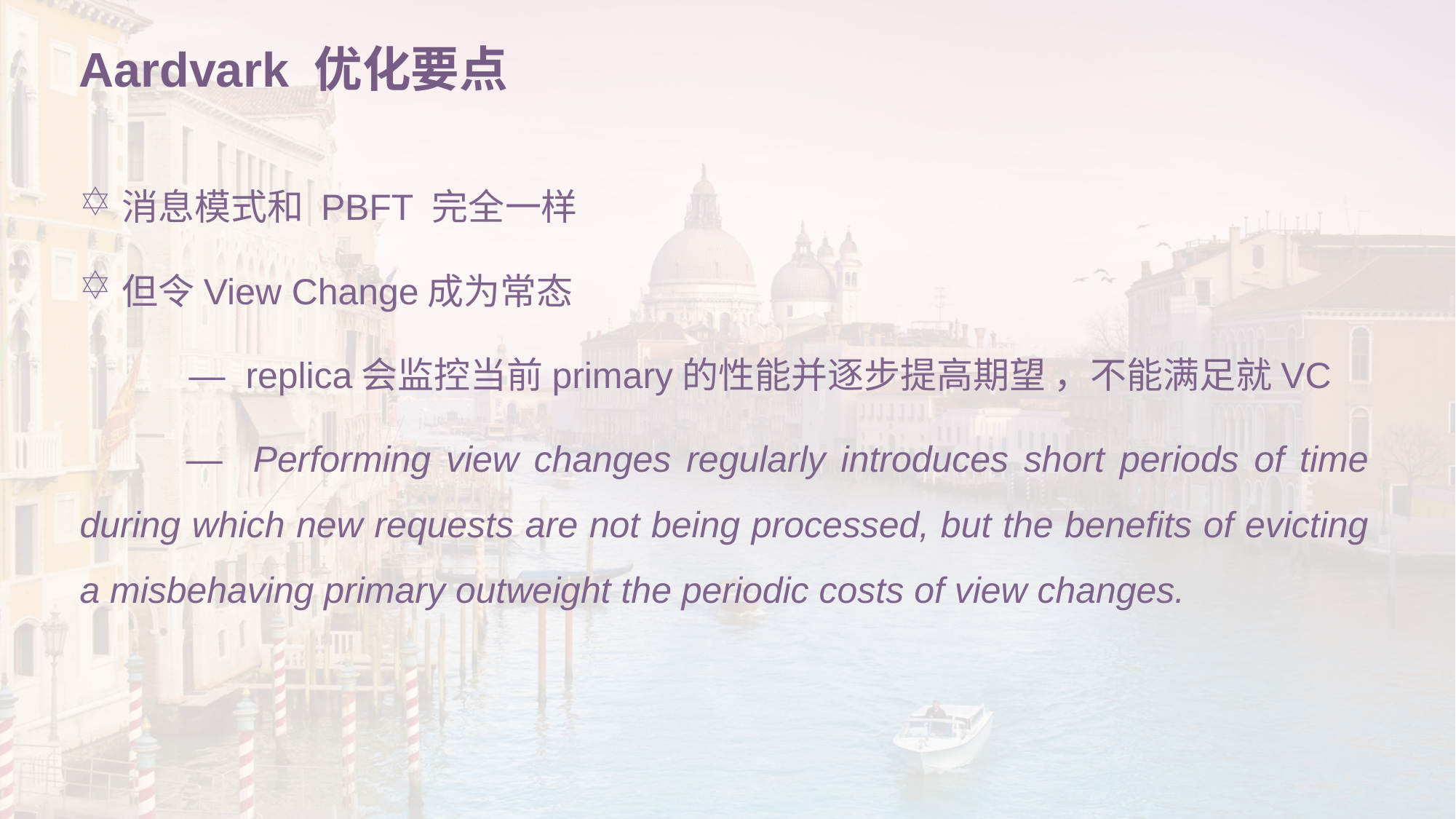

# Aardvark 优化要点
消息模式和 PBFT 完全一样
但令View Change成为常态
	—  replica会监控当前primary的性能并逐步提高期望 ，不能满足就VC
       —  Performing view changes regularly introduces short periods of time during which new requests are not being processed, but the benefits of evicting a misbehaving primary outweight the periodic costs of view changes.